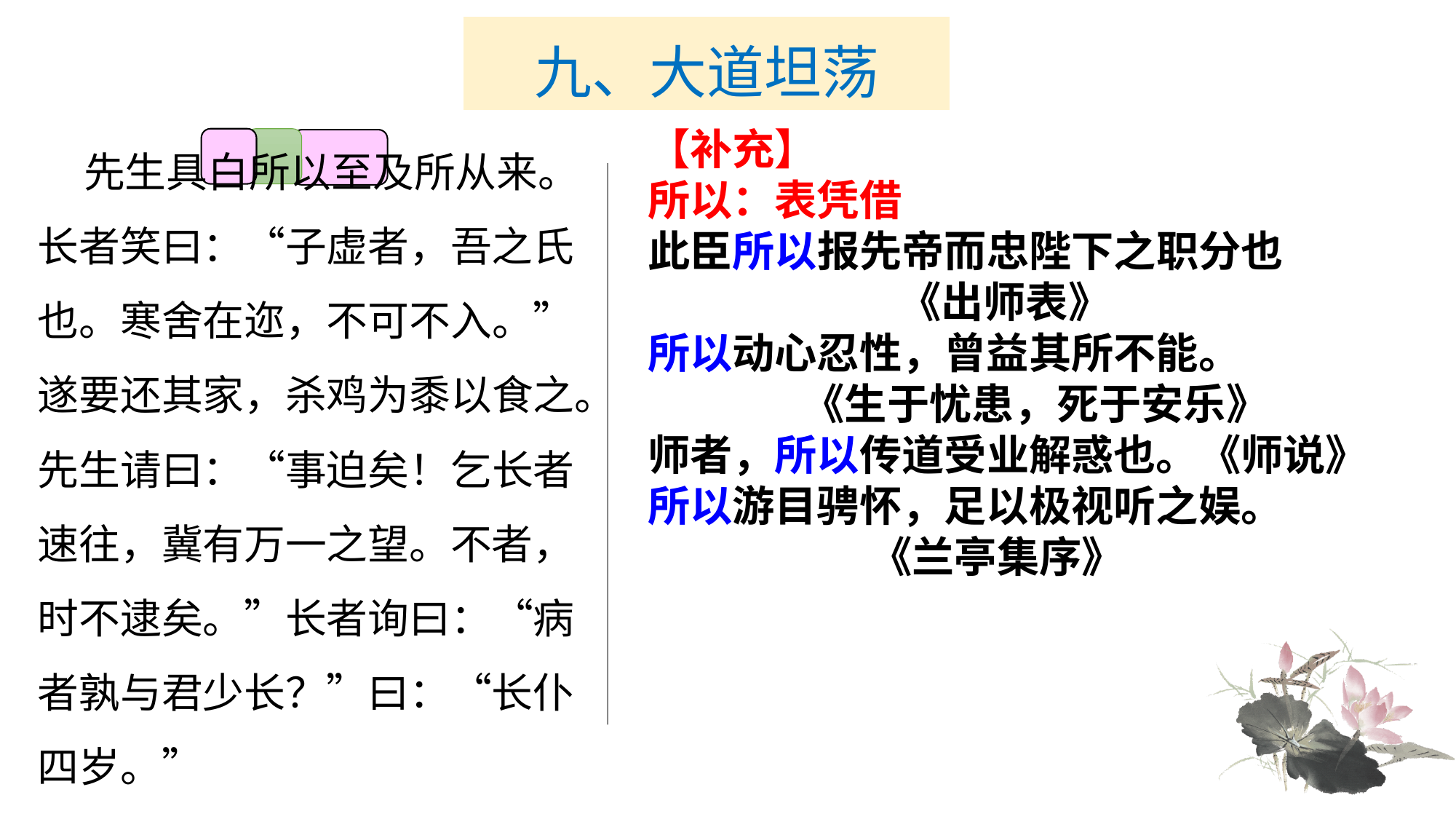

# 九、大道坦荡
    先生具白所以至及所从来。长者笑曰：“子虚者，吾之氏也。寒舍在迩，不可不入。”遂要还其家，杀鸡为黍以食之。先生请曰：“事迫矣！乞长者速往，冀有万一之望。不者，时不逮矣。”长者询曰：“病者孰与君少长？”曰：“长仆四岁。”
【补充】
所以：表凭借
此臣所以报先帝而忠陛下之职分也
                         《出师表》
所以动心忍性，曾益其所不能。
               《生于忧患，死于安乐》
师者，所以传道受业解惑也。《师说》
所以游目骋怀，足以极视听之娱。
                      《兰亭集序》